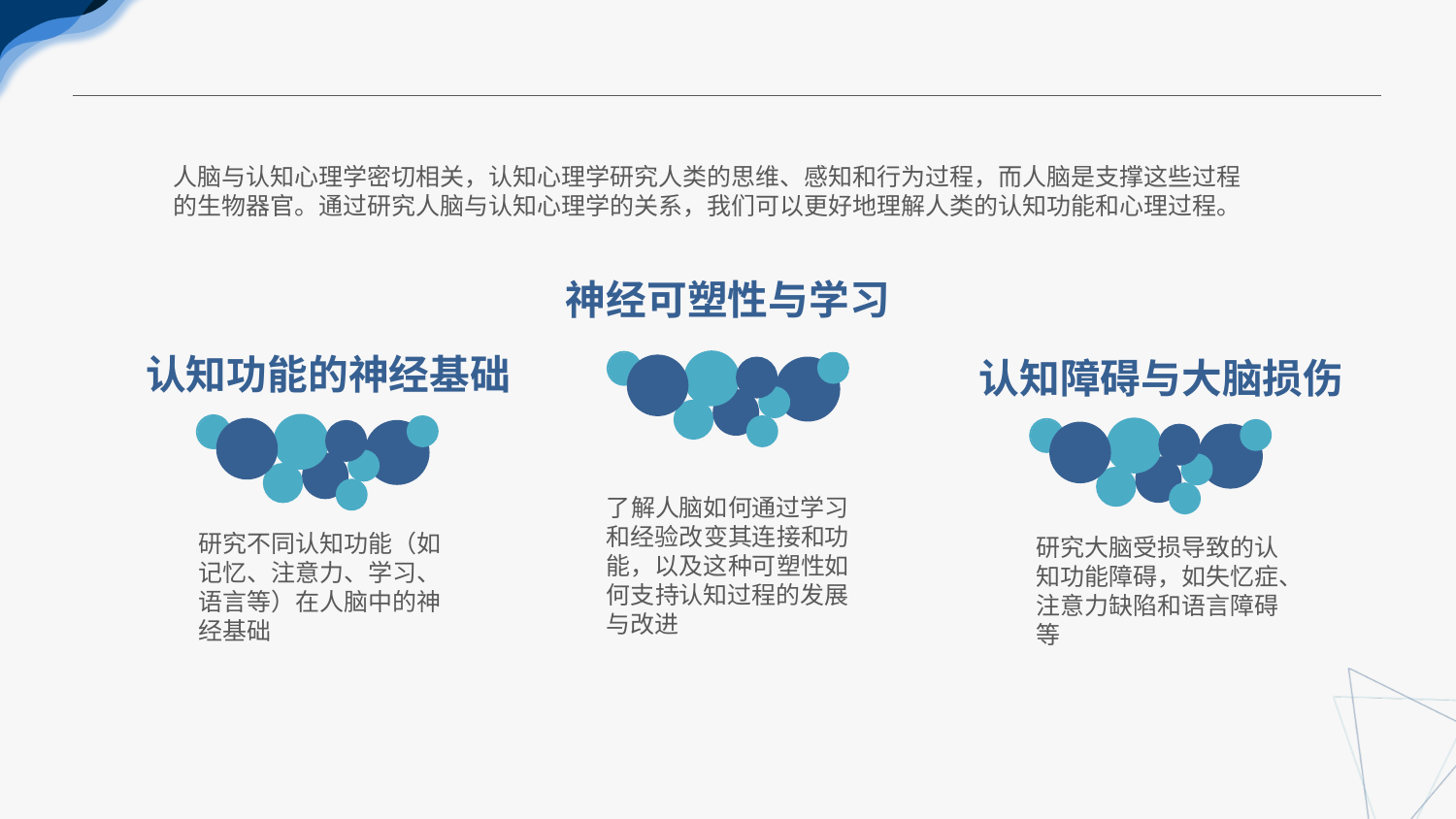

人脑与认知心理学密切相关，认知心理学研究人类的思维、感知和行为过程，而人脑是支撑这些过程
的生物器官。通过研究人脑与认知心理学的关系，我们可以更好地理解人类的认知功能和心理过程。

神经可塑性与学习
认知功能的神经基础
认知障碍与大脑损伤

了解人脑如何通过学习和经验改变其连接和功能，以及这种可塑性如何支持认知过程的发展与改进
研究不同认知功能（如记忆、注意力、学习、语言等）在人脑中的神经基础
研究大脑受损导致的认知功能障碍，如失忆症、注意力缺陷和语言障碍等